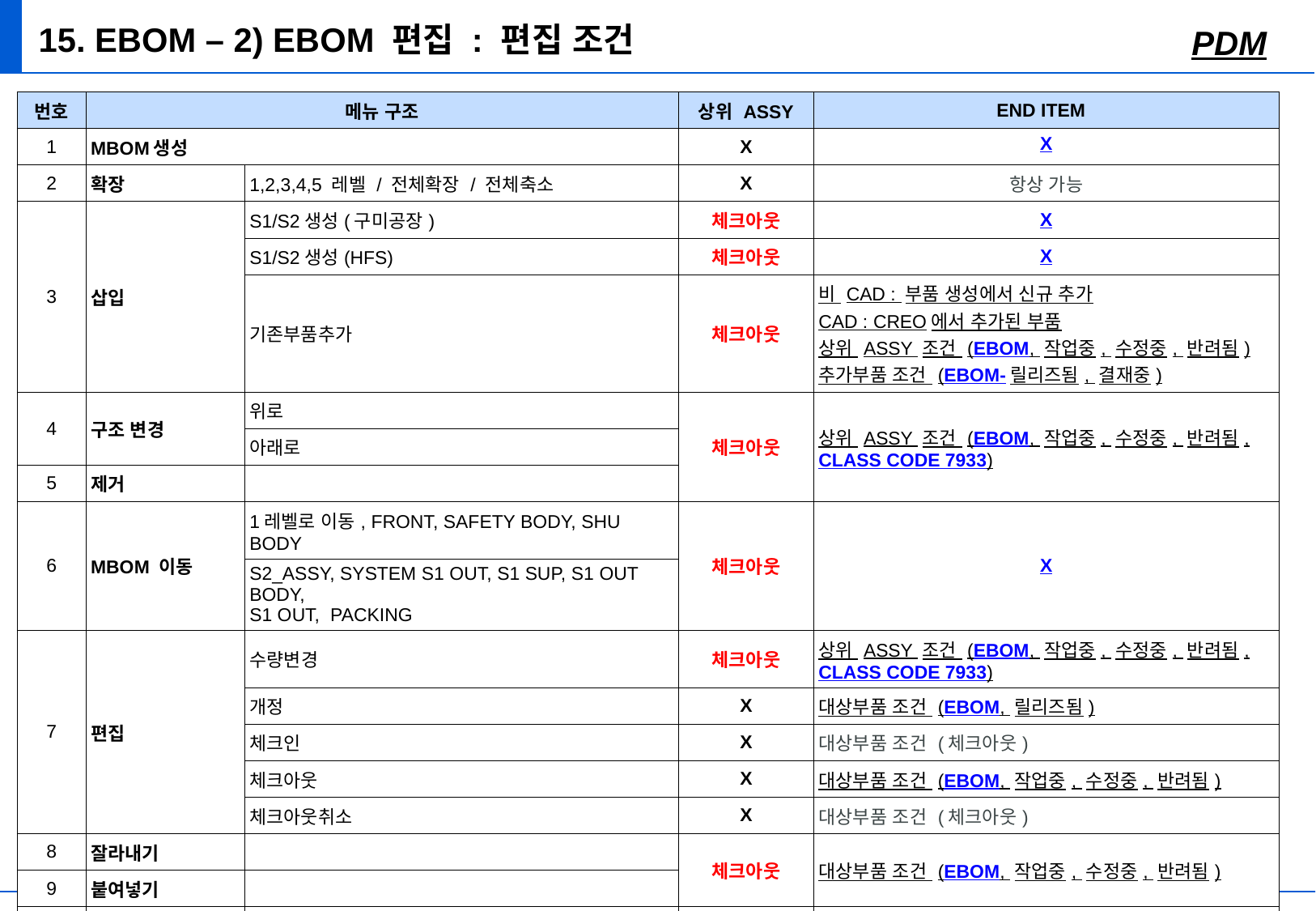

# 15. EBOM – 2) EBOM 편집 : 편집 조건
PDM
| 번호 | 메뉴 구조 |  | 상위 ASSY | END ITEM |
| --- | --- | --- | --- | --- |
| 1 | MBOM생성 |  | X | X |
| 2 | 확장 | 1,2,3,4,5 레벨 / 전체확장 / 전체축소 | X | 항상 가능 |
| 3 | 삽입 | S1/S2생성(구미공장) | 체크아웃 | X |
|  |  | S1/S2생성(HFS) | 체크아웃 | X |
|  |  | 기존부품추가 | 체크아웃 | 비 CAD : 부품 생성에서 신규 추가 CAD : CREO에서 추가된 부품 상위 ASSY 조건 (EBOM, 작업중, 수정중, 반려됨) 추가부품 조건 (EBOM-릴리즈됨, 결재중) |
| 4 | 구조 변경 | 위로 | 체크아웃 | 상위 ASSY 조건 (EBOM, 작업중, 수정중, 반려됨, CLASS CODE 7933) |
|  |  | 아래로 |  |  |
| 5 | 제거 |  |  |  |
| 6 | MBOM 이동 | 1레벨로 이동, FRONT, SAFETY BODY, SHU BODY | 체크아웃 | X |
|  |  | S2\_ASSY, SYSTEM S1 OUT, S1 SUP, S1 OUT BODY, S1 OUT, PACKING |  |  |
| 7 | 편집 | 수량변경 | 체크아웃 | 상위 ASSY 조건 (EBOM, 작업중, 수정중, 반려됨, CLASS CODE 7933) |
|  |  | 개정 | X | 대상부품 조건 (EBOM, 릴리즈됨) |
|  |  | 체크인 | X | 대상부품 조건 (체크아웃) |
|  |  | 체크아웃 | X | 대상부품 조건 (EBOM, 작업중, 수정중, 반려됨) |
|  |  | 체크아웃취소 | X | 대상부품 조건 (체크아웃) |
| 8 | 잘라내기 |  | 체크아웃 | 대상부품 조건 (EBOM, 작업중, 수정중, 반려됨) |
| 9 | 붙여넣기 |  |  |  |
| 10 | 복사하기 |  | X | 무관 |
| 11 | 비우기 |  | X | 클립보드(이전 복사 항목) 전체 삭제 |